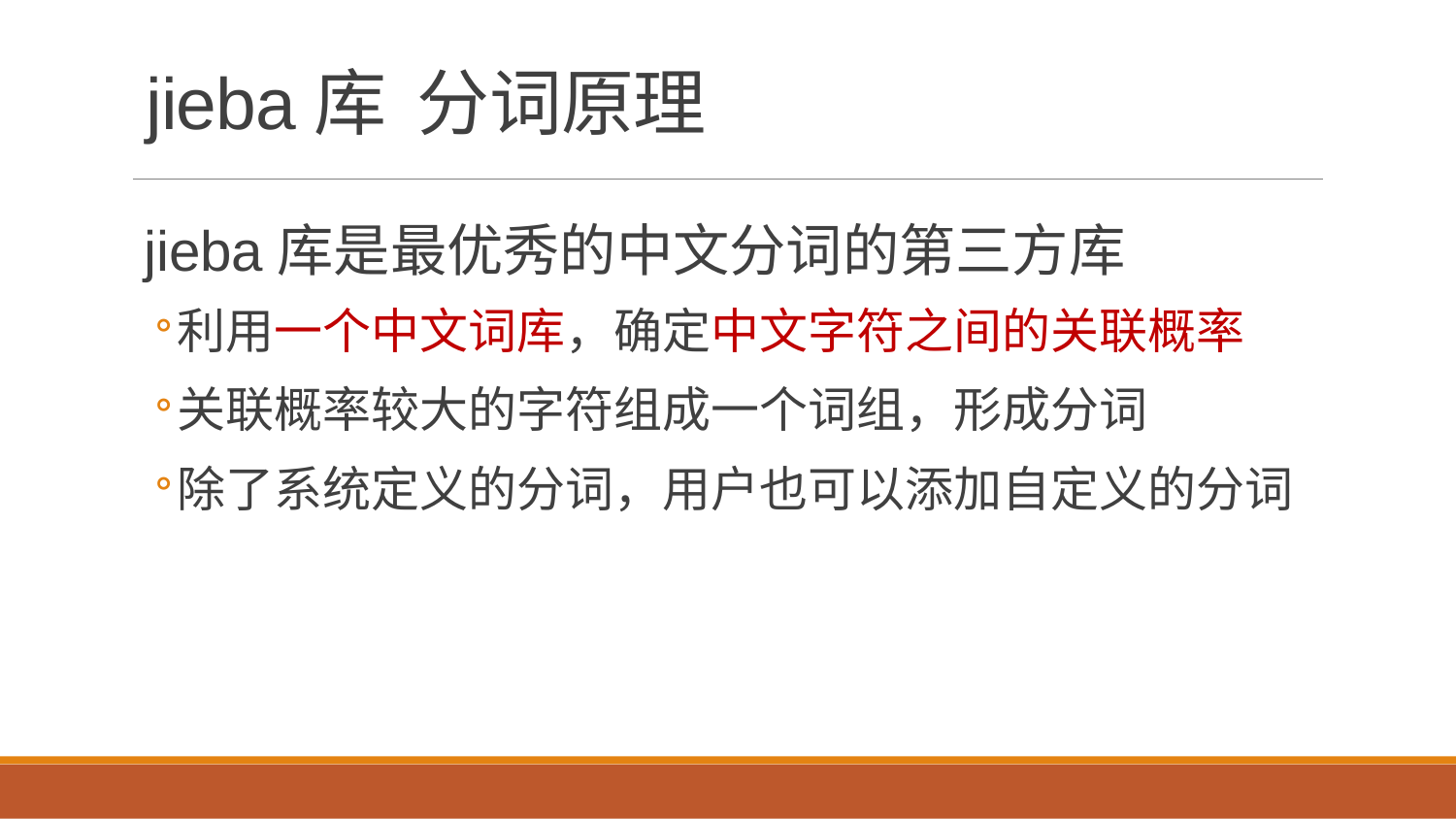

# jieba库  分词原理
jieba库是最优秀的中文分词的第三方库
利用一个中文词库，确定中文字符之间的关联概率
关联概率较大的字符组成一个词组，形成分词
除了系统定义的分词，用户也可以添加自定义的分词